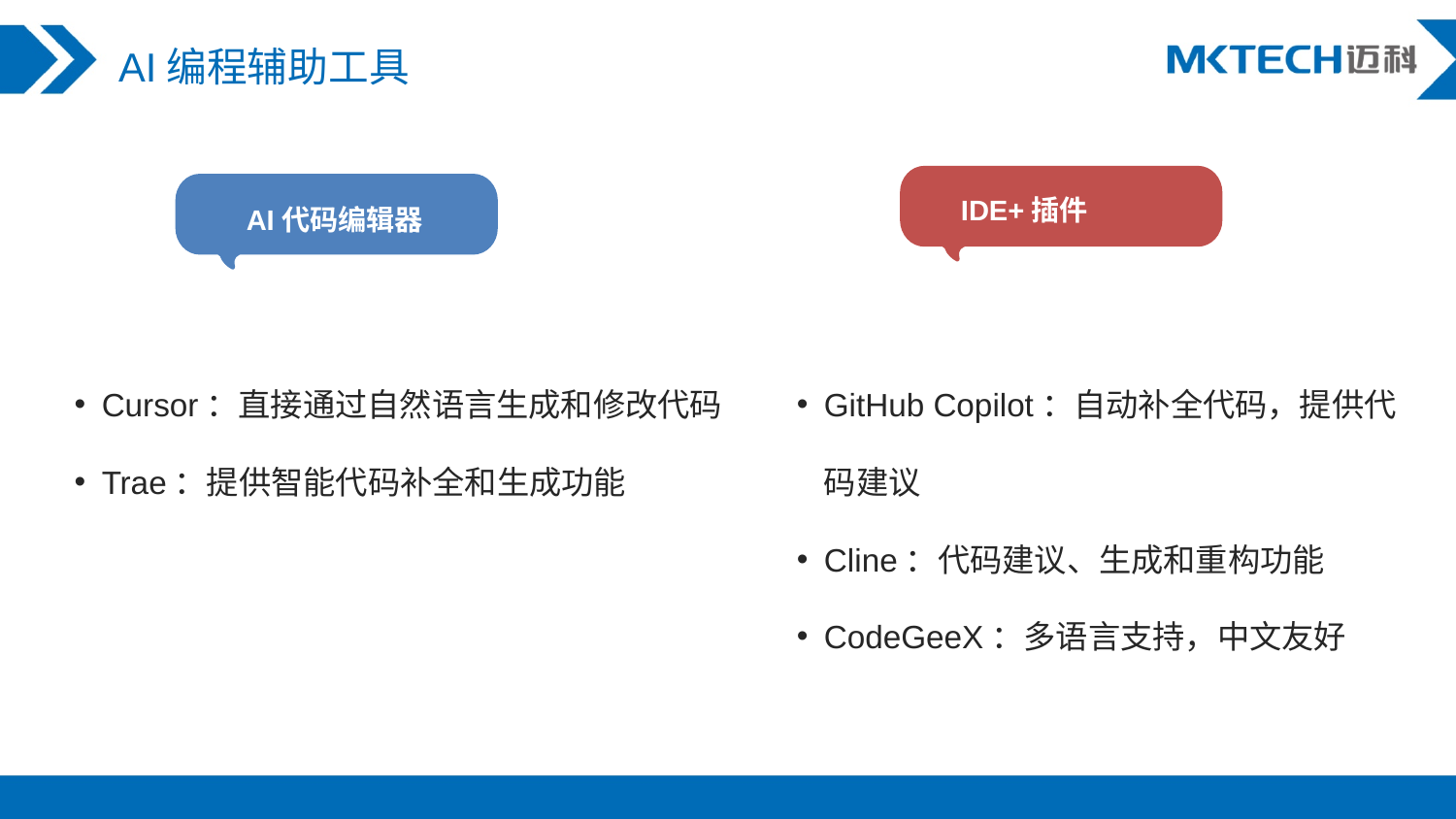

AI编程辅助工具

IDE+插件
AI代码编辑器
Cursor：直接通过自然语言生成和修改代码
Trae：提供智能代码补全和生成功能
GitHub Copilot：自动补全代码，提供代码建议
Cline：代码建议、生成和重构功能
CodeGeeX：多语言支持，中文友好